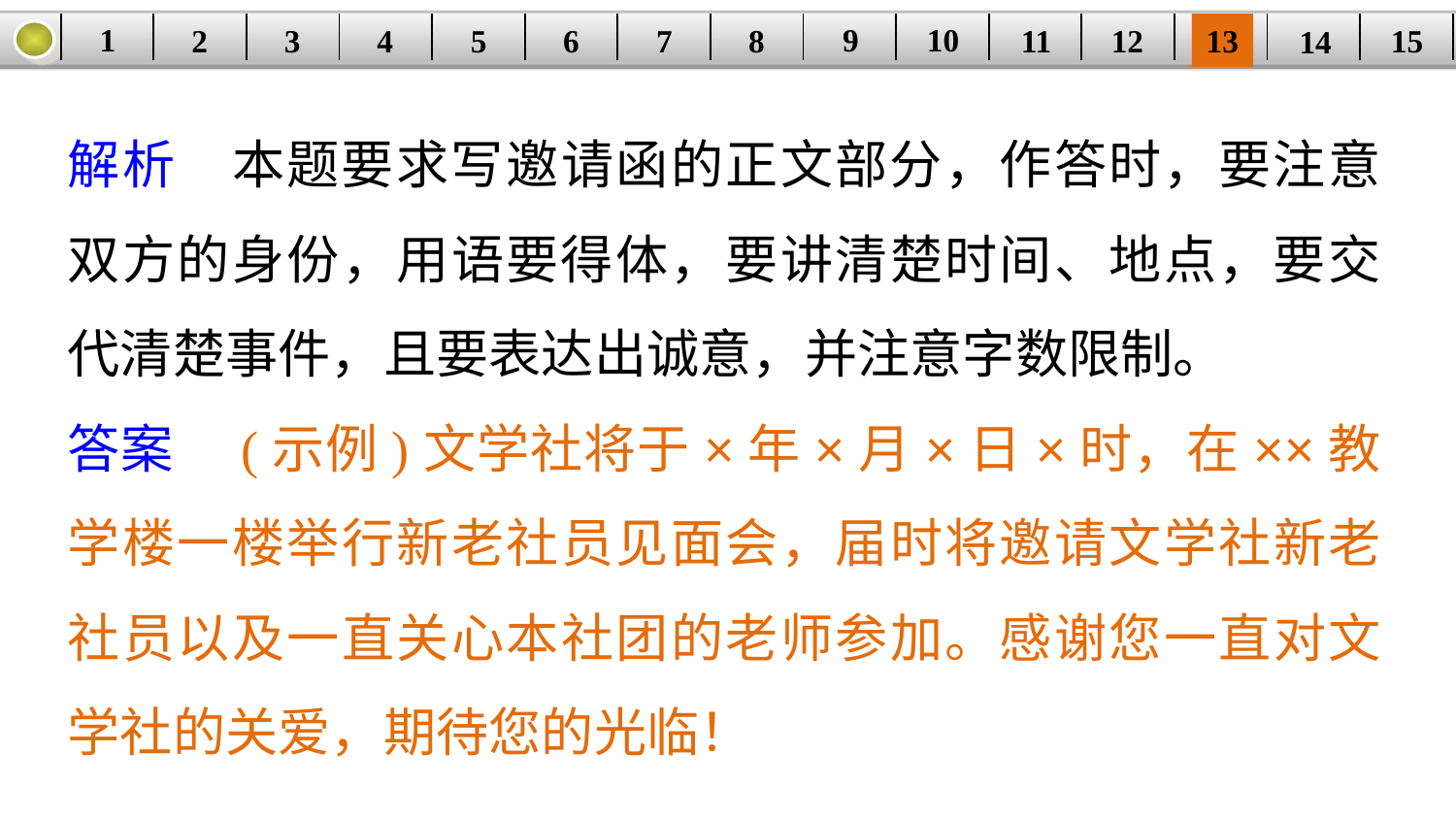

9
10
1
3
4
5
6
8
11
2
12
15
|  |  |  |  |  |  |  |  |  |  |  |  |  |  |  |
| --- | --- | --- | --- | --- | --- | --- | --- | --- | --- | --- | --- | --- | --- | --- |
7
13
14

解析　本题要求写邀请函的正文部分，作答时，要注意双方的身份，用语要得体，要讲清楚时间、地点，要交代清楚事件，且要表达出诚意，并注意字数限制。
答案　(示例)文学社将于×年×月×日×时，在××教学楼一楼举行新老社员见面会，届时将邀请文学社新老社员以及一直关心本社团的老师参加。感谢您一直对文学社的关爱，期待您的光临！